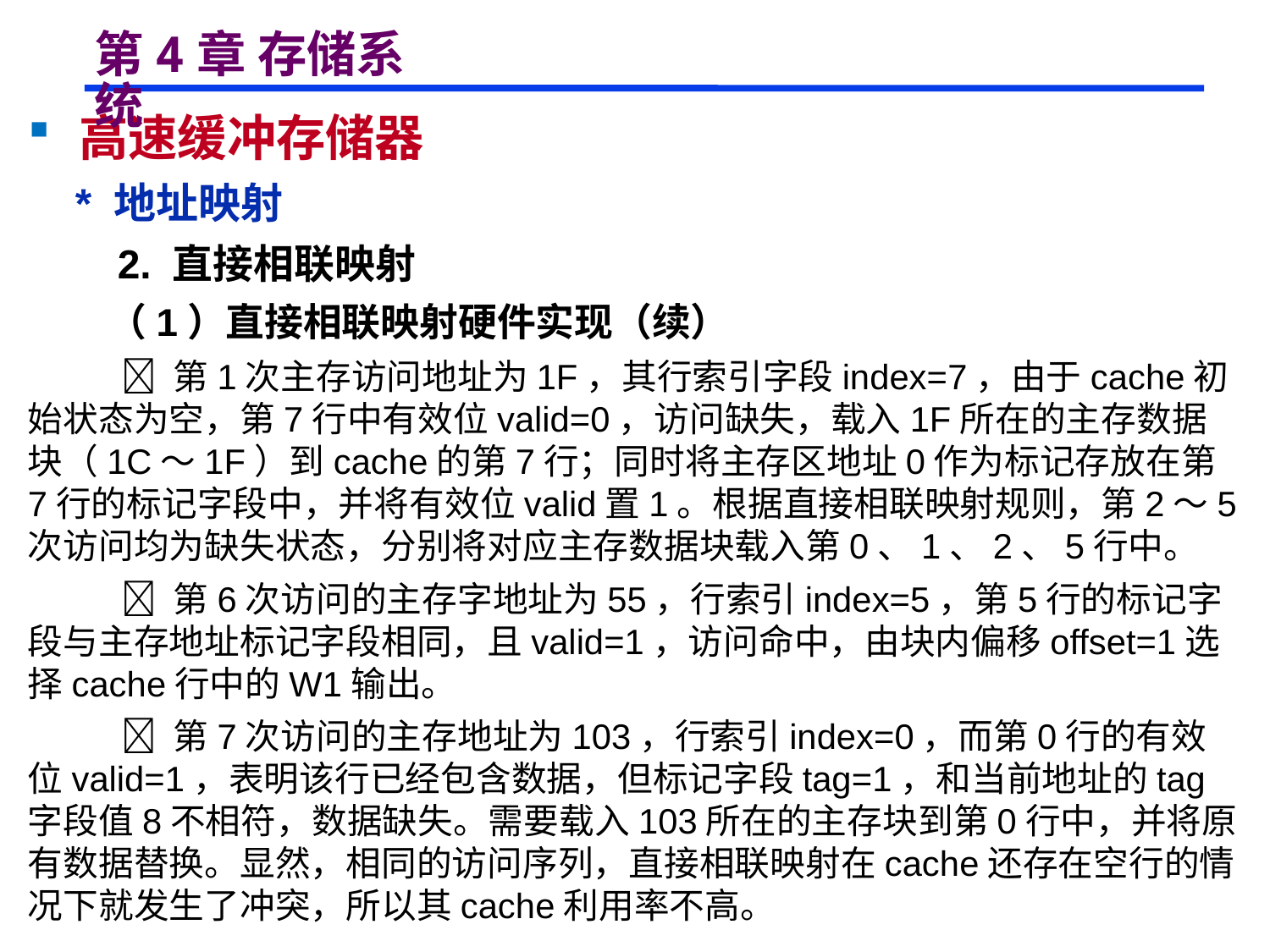

# 第4章 存储系统
 高速缓冲存储器
    * 地址映射
        2. 直接相联映射
        （1）直接相联映射硬件实现（续）
            ♦ 第1次主存访问地址为1F，其行索引字段index=7，由于cache初始状态为空，第7行中有效位valid=0，访问缺失，载入1F所在的主存数据块（1C～1F）到cache的第7行；同时将主存区地址0作为标记存放在第7行的标记字段中，并将有效位valid置1。根据直接相联映射规则，第2～5次访问均为缺失状态，分别将对应主存数据块载入第0、1、2、5行中。
            ♦ 第6次访问的主存字地址为55，行索引index=5，第5行的标记字段与主存地址标记字段相同，且valid=1，访问命中，由块内偏移offset=1选择cache行中的W1输出。
            ♦ 第7次访问的主存地址为103，行索引index=0，而第0行的有效位valid=1，表明该行已经包含数据，但标记字段tag=1，和当前地址的tag字段值8不相符，数据缺失。需要载入103所在的主存块到第0行中，并将原有数据替换。显然，相同的访问序列，直接相联映射在cache还存在空行的情况下就发生了冲突，所以其cache利用率不高。